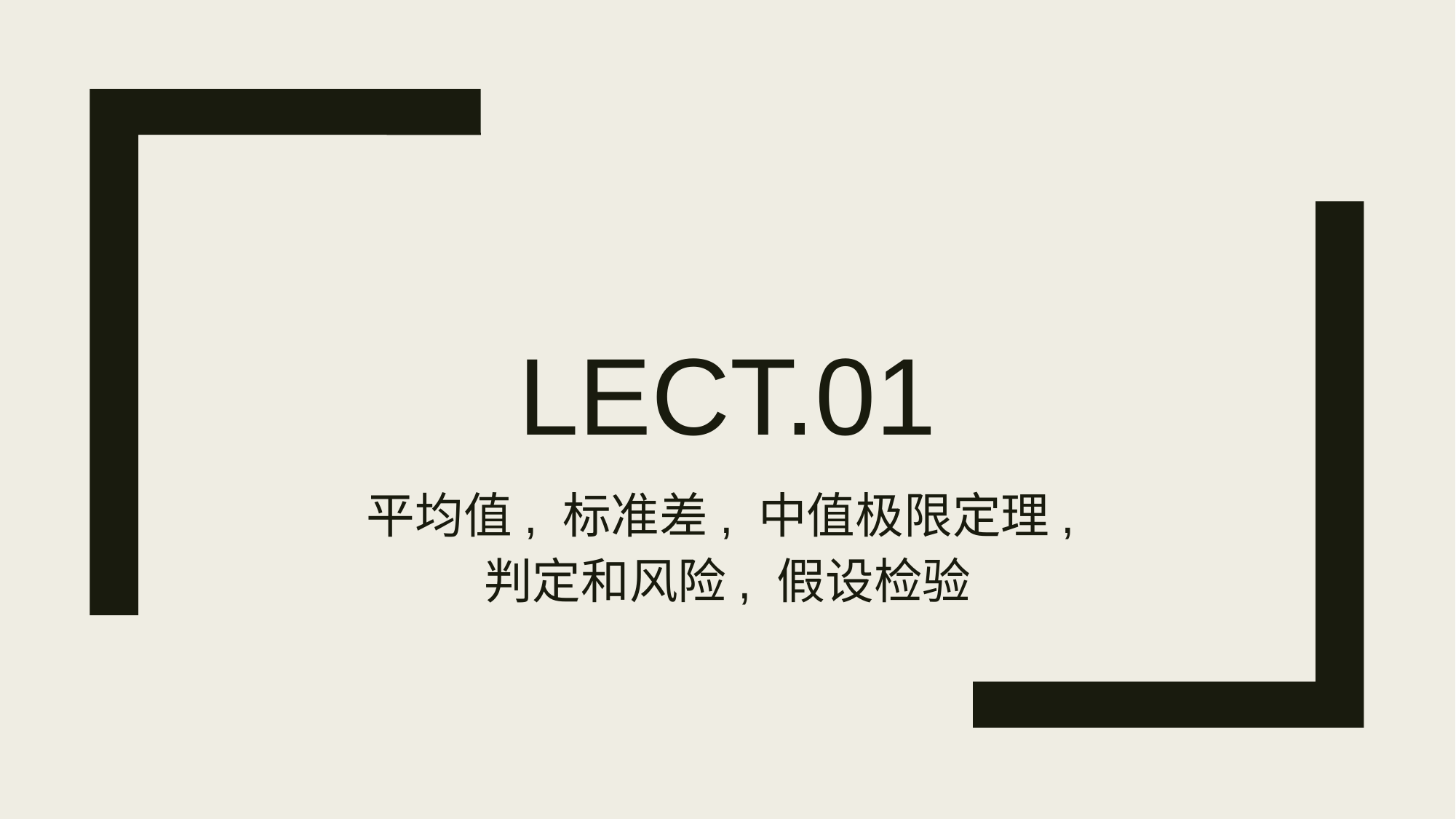

# Lect.01
平均值, 标准差, 中值极限定理,
判定和风险, 假设检验